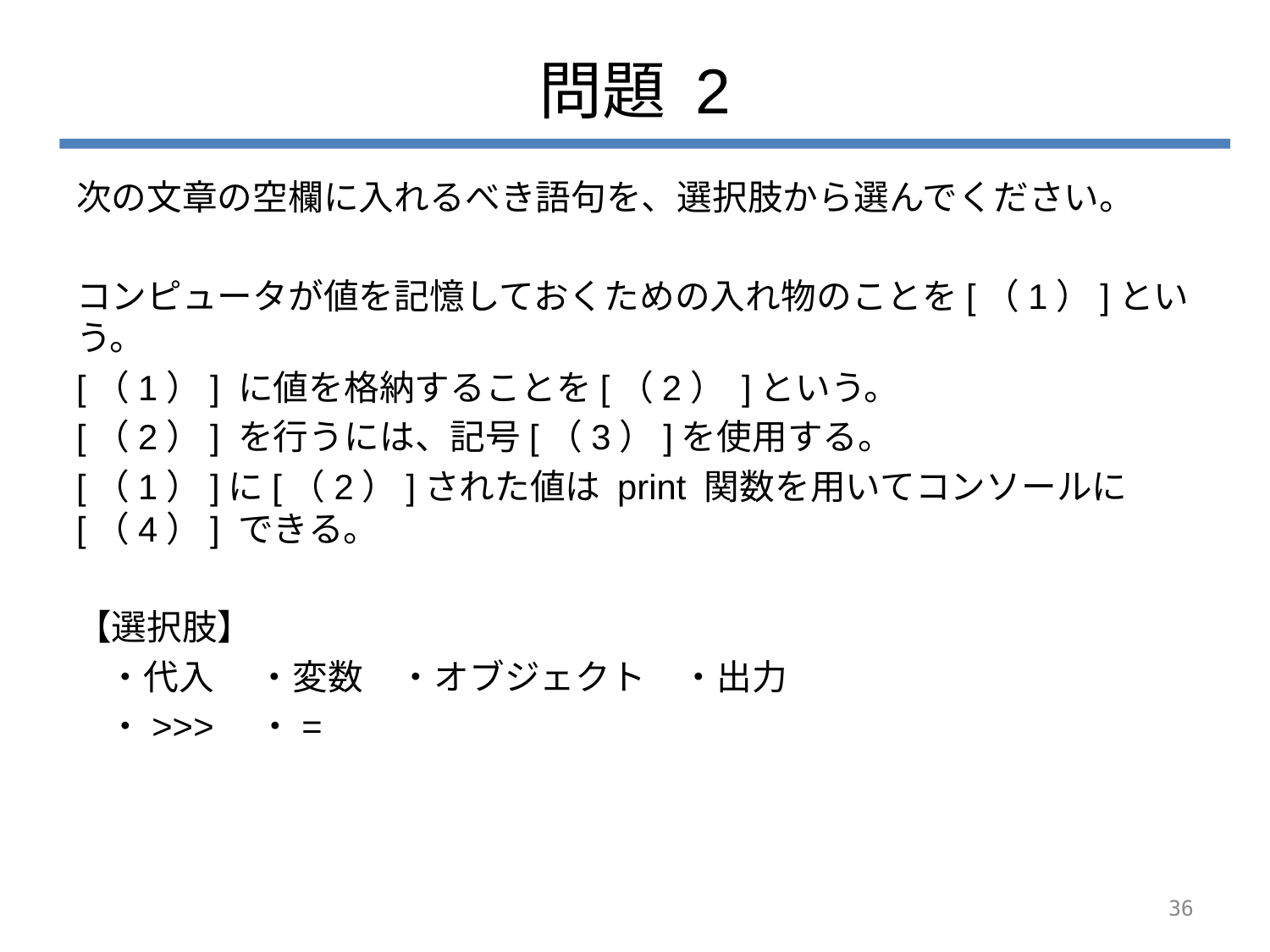

# 問題 2
次の文章の空欄に入れるべき語句を、選択肢から選んでください。

コンピュータが値を記憶しておくための入れ物のことを[（1）]という。
[（1）] に値を格納することを[（2） ]という。
[（2）] を行うには、記号[（3）]を使用する。
[（1）]に[（2）]された値は print 関数を用いてコンソールに[（4）] できる。

【選択肢】
   ・代入　 ・変数　・オブジェクト　・出力
   ・>>>　・=
36